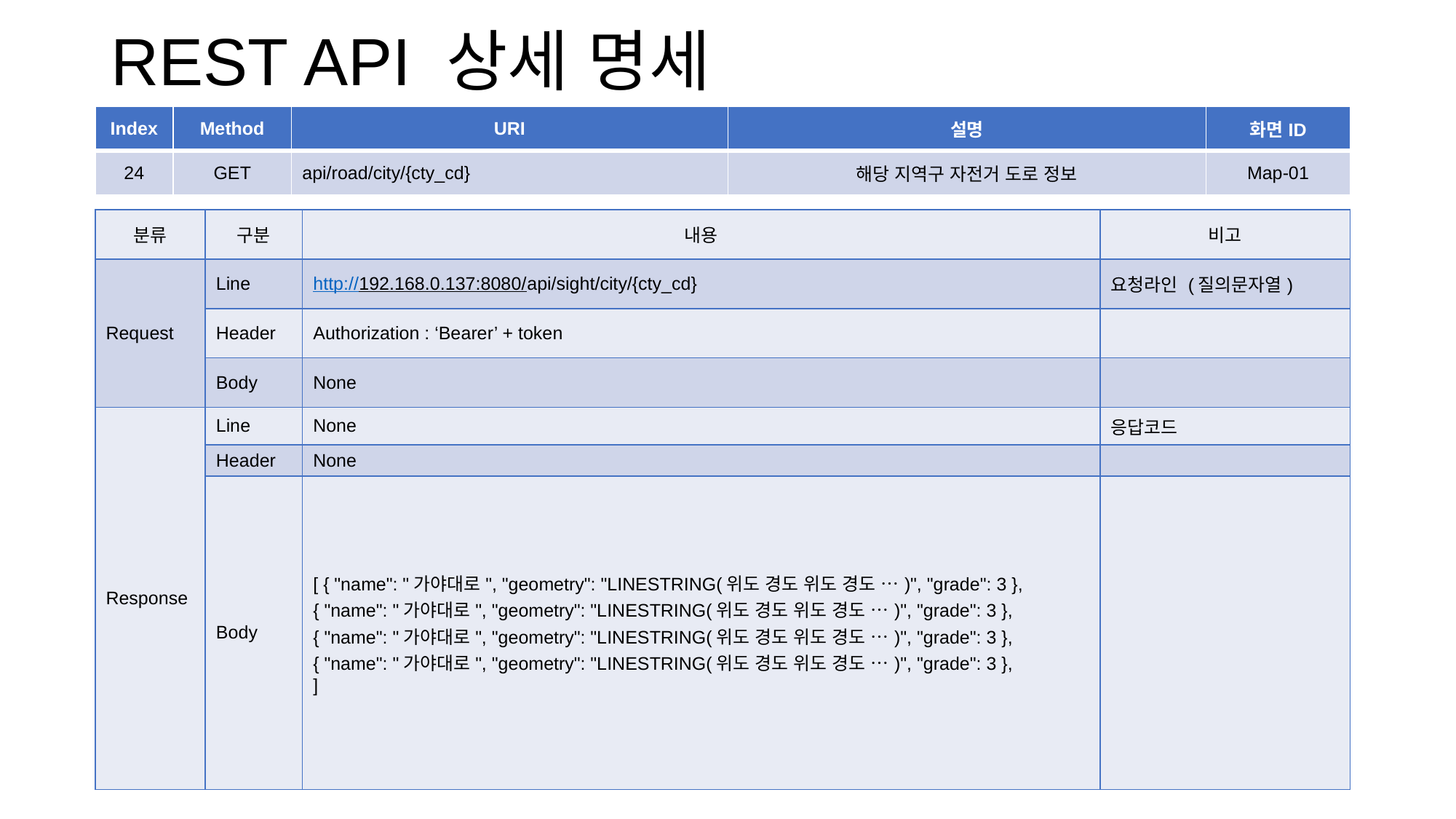

# REST API 상세 명세
| Index | Method | URI | 설명 | 화면ID |
| --- | --- | --- | --- | --- |
| 24 | GET | api/road/city/{cty\_cd} | 해당 지역구 자전거 도로 정보 | Map-01 |
| 분류 | 구분 | 내용 | 비고 |
| --- | --- | --- | --- |
| Request | Line | http://192.168.0.137:8080/api/sight/city/{cty\_cd} | 요청라인 (질의문자열) |
|  | Header | Authorization : ‘Bearer’ + token |  |
|  | Body | None |  |
| Response | Line | None | 응답코드 |
|  | Header | None |  |
|  | Body | [ { "name": "가야대로", "geometry": "LINESTRING(위도 경도 위도 경도 …)", "grade": 3 }, { "name": "가야대로", "geometry": "LINESTRING(위도 경도 위도 경도 …)", "grade": 3 }, { "name": "가야대로", "geometry": "LINESTRING(위도 경도 위도 경도 …)", "grade": 3 }, { "name": "가야대로", "geometry": "LINESTRING(위도 경도 위도 경도 …)", "grade": 3 }, ] |  |